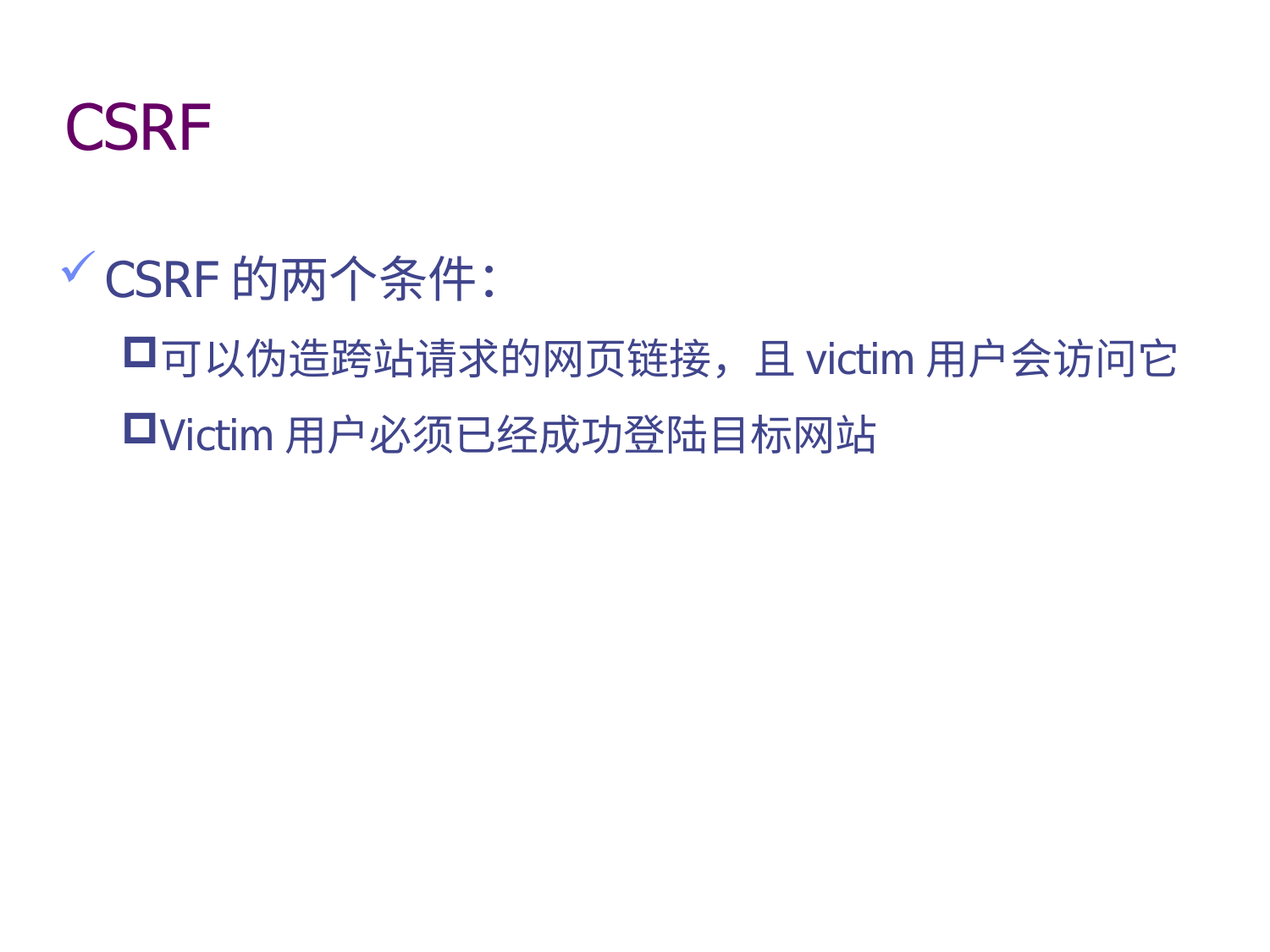

# CSRF
CSRF的两个条件：
可以伪造跨站请求的网页链接，且victim用户会访问它
Victim用户必须已经成功登陆目标网站